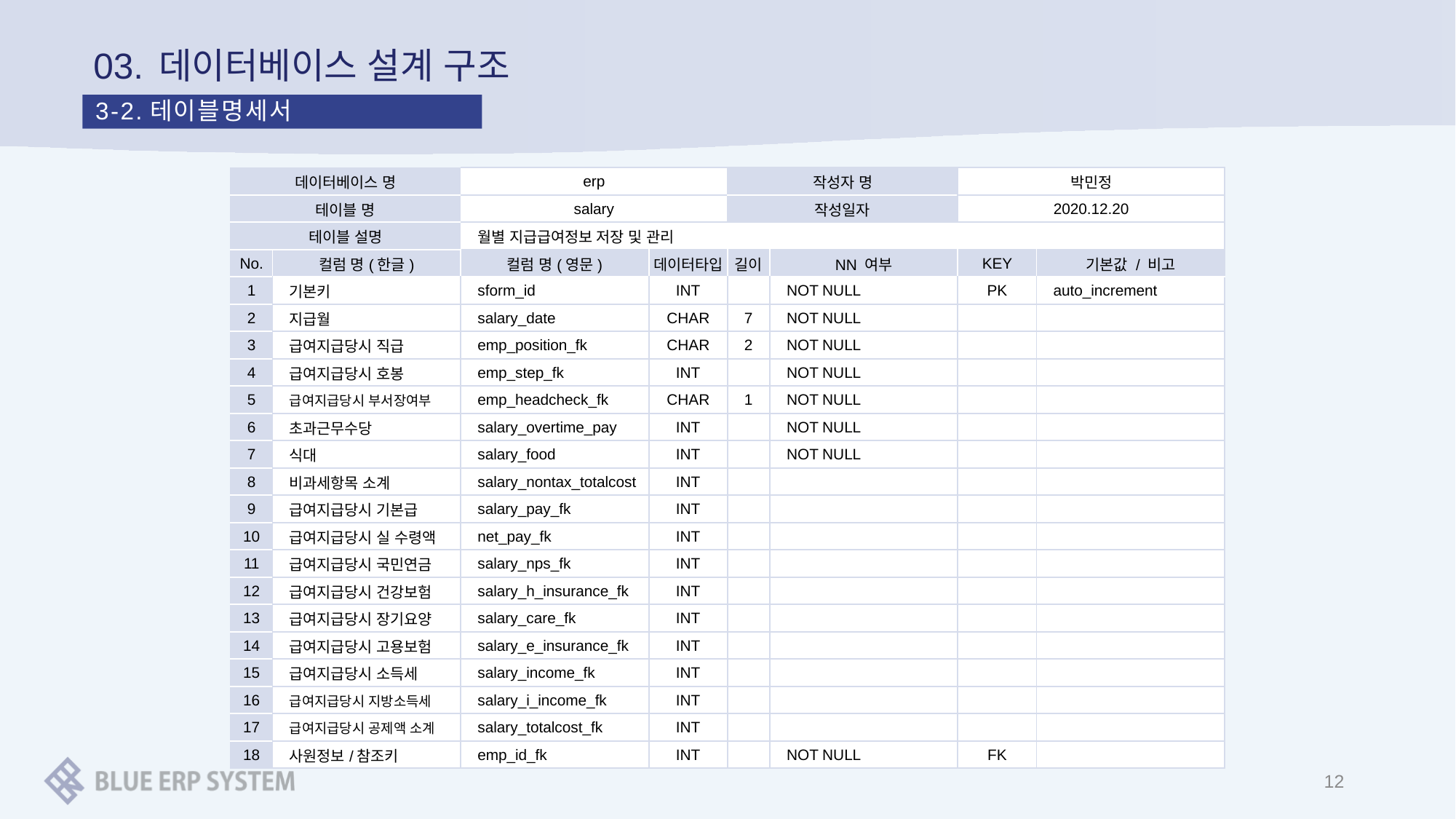

# 03. 데이터베이스 설계 구조
3-2.테이블명세서
| 데이터베이스 명 |  | erp |  | 작성자 명 |  | 박민정 |  |
| --- | --- | --- | --- | --- | --- | --- | --- |
| 테이블 명 |  | salary |  | 작성일자 |  | 2020.12.20 |  |
| 테이블 설명 |  | 월별 지급급여정보 저장 및 관리 |  |  |  |  |  |
| No. | 컬럼 명(한글) | 컬럼 명(영문) | 데이터타입 | 길이 | NN 여부 | KEY | 기본값 / 비고 |
| 1 | 기본키 | sform\_id | INT |  | NOT NULL | PK | auto\_increment |
| 2 | 지급월 | salary\_date | CHAR | 7 | NOT NULL |  |  |
| 3 | 급여지급당시 직급 | emp\_position\_fk | CHAR | 2 | NOT NULL |  |  |
| 4 | 급여지급당시 호봉 | emp\_step\_fk | INT |  | NOT NULL |  |  |
| 5 | 급여지급당시 부서장여부 | emp\_headcheck\_fk | CHAR | 1 | NOT NULL |  |  |
| 6 | 초과근무수당 | salary\_overtime\_pay | INT |  | NOT NULL |  |  |
| 7 | 식대 | salary\_food | INT |  | NOT NULL |  |  |
| 8 | 비과세항목 소계 | salary\_nontax\_totalcost | INT |  |  |  |  |
| 9 | 급여지급당시 기본급 | salary\_pay\_fk | INT |  |  |  |  |
| 10 | 급여지급당시 실 수령액 | net\_pay\_fk | INT |  |  |  |  |
| 11 | 급여지급당시 국민연금 | salary\_nps\_fk | INT |  |  |  |  |
| 12 | 급여지급당시 건강보험 | salary\_h\_insurance\_fk | INT |  |  |  |  |
| 13 | 급여지급당시 장기요양 | salary\_care\_fk | INT |  |  |  |  |
| 14 | 급여지급당시 고용보험 | salary\_e\_insurance\_fk | INT |  |  |  |  |
| 15 | 급여지급당시 소득세 | salary\_income\_fk | INT |  |  |  |  |
| 16 | 급여지급당시 지방소득세 | salary\_i\_income\_fk | INT |  |  |  |  |
| 17 | 급여지급당시 공제액 소계 | salary\_totalcost\_fk | INT |  |  |  |  |
| 18 | 사원정보/참조키 | emp\_id\_fk | INT |  | NOT NULL | FK |  |
12